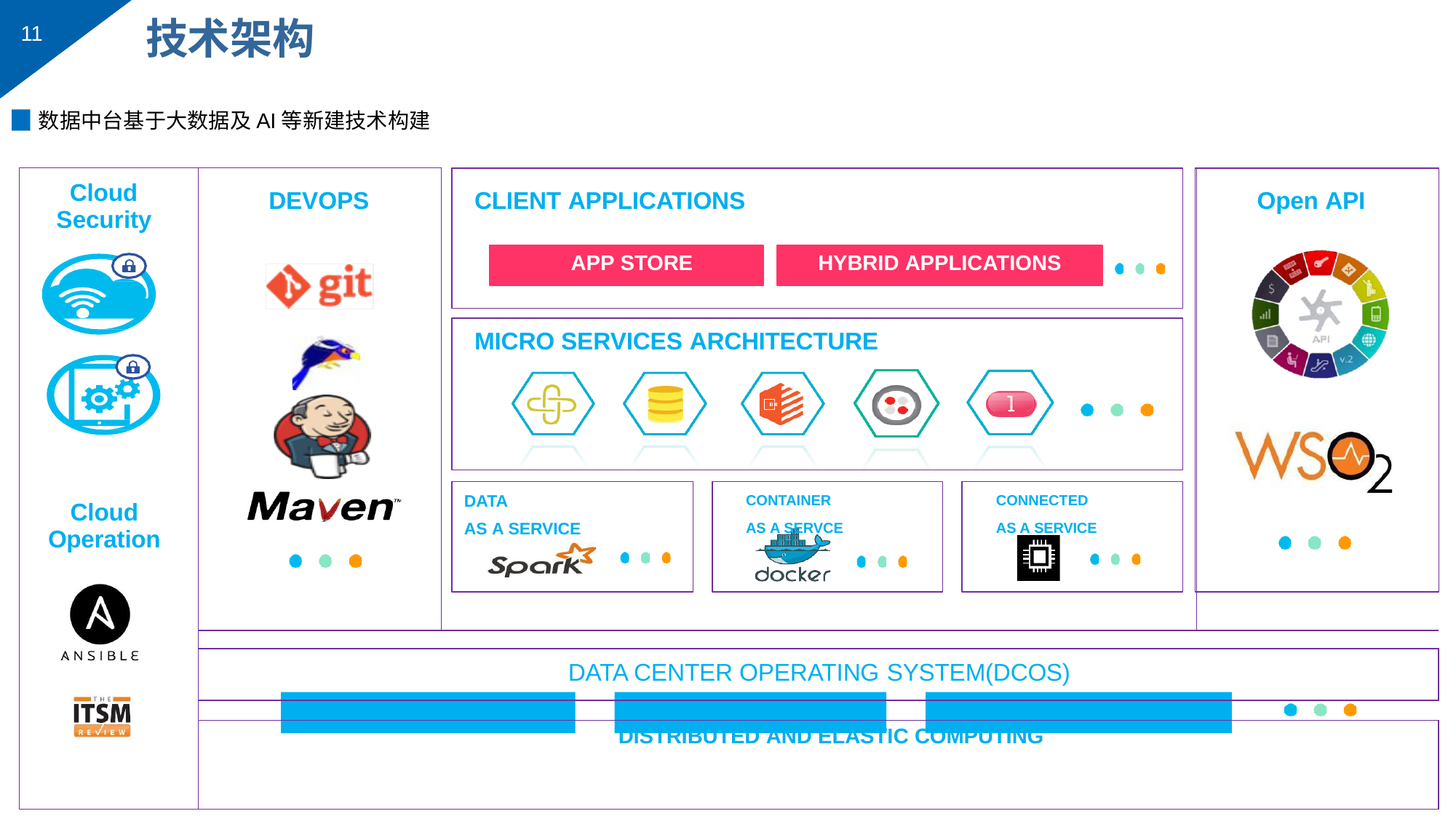

# 技术架构
11
▉数据中台基于大数据及AI等新建技术构建
| Cloud Security | DEVOPS | CLIENT APPLICATIONS | Open API |
| --- | --- | --- | --- |
|  |  | APP STORE HYBRID APPLICATIONS |  |
|  |  |  |  |
|  |  | MICRO SERVICES ARCHITECTURE |  |
|  |  |  |  |
|  |  |  |  |
| Cloud Operation |  | DATA CONTAINER CONNECTED AS A SERVICE AS A SERVCE AS A SERVICE |  |
|  |  |  |  |
|  |  |  |  |
|  | DATA CENTER OPERATING SYSTEM(DCOS) |  |  |
|  |  |  |  |
|  | DISTRIBUTED AND ELASTIC COMPUTING Private Cloud Managed Cloud Public Cloud |  |  |
|  |  |  |  |